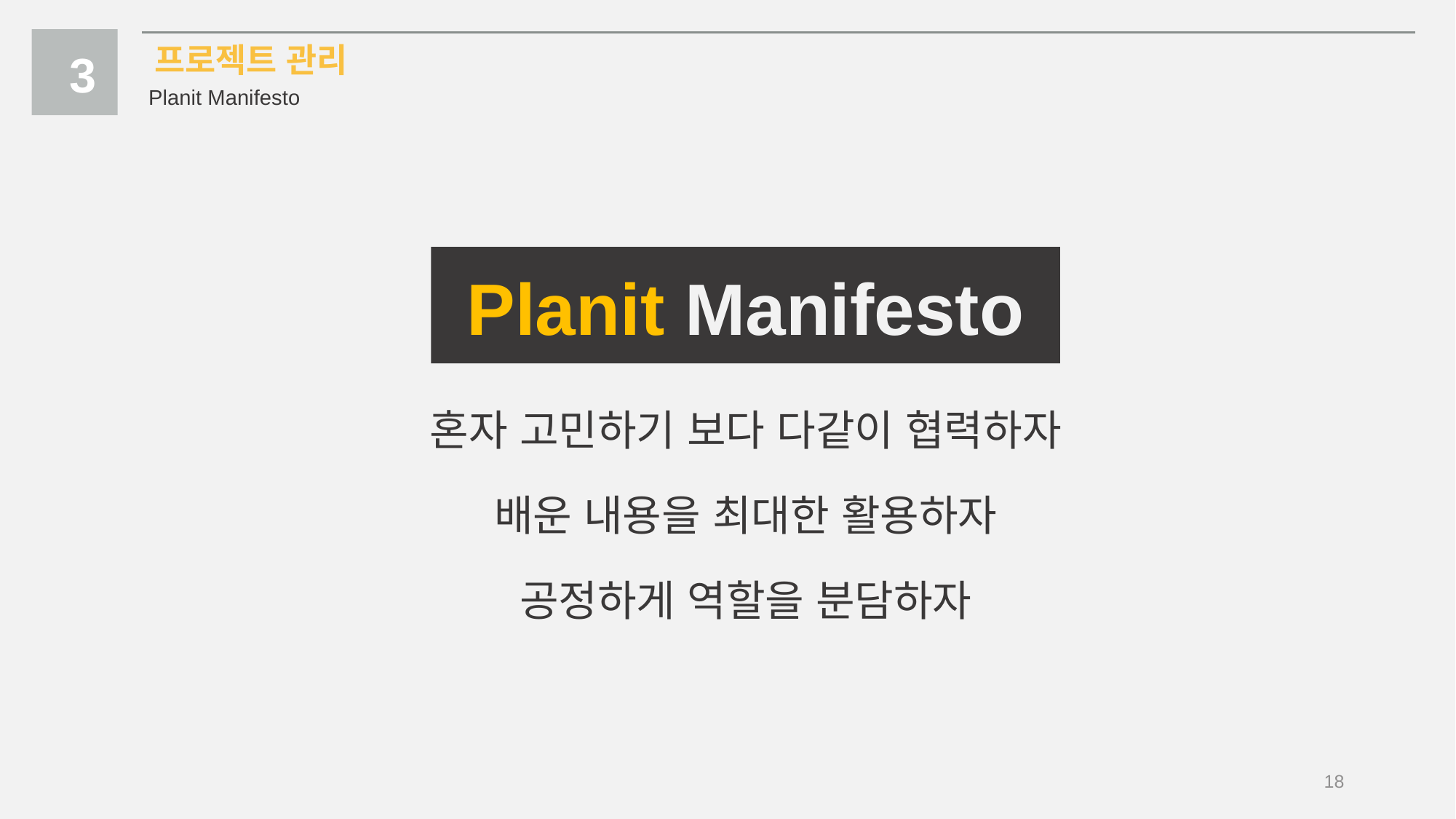

프로젝트 관리
3
Planit Manifesto

Planit Manifesto
혼자 고민하기 보다 다같이 협력하자
배운 내용을 최대한 활용하자
공정하게 역할을 분담하자
18